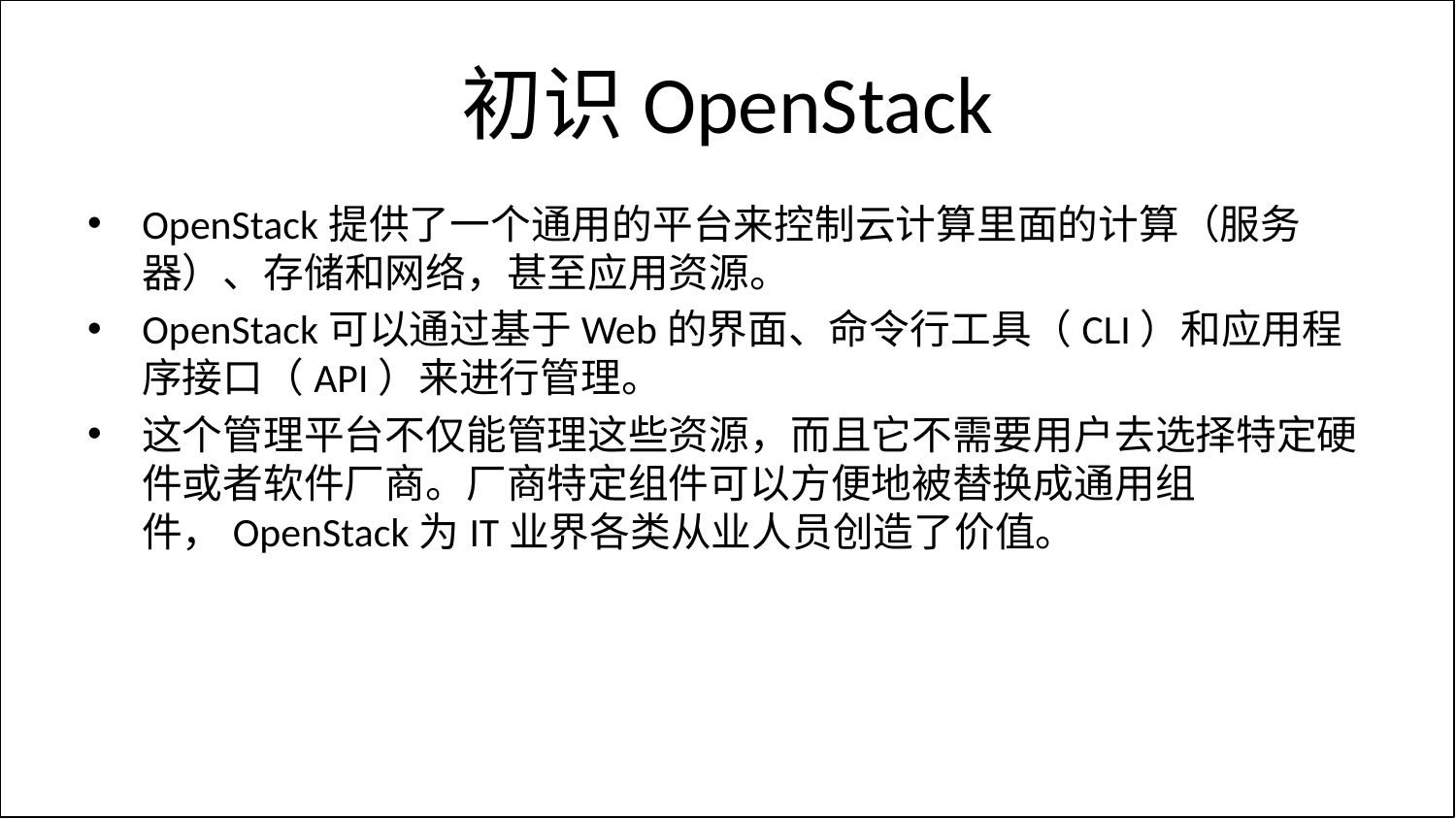

# 初识OpenStack
OpenStack提供了一个通用的平台来控制云计算里面的计算（服务器）、存储和网络，甚至应用资源。
OpenStack可以通过基于Web的界面、命令行工具（CLI）和应用程序接口（API）来进行管理。
这个管理平台不仅能管理这些资源，而且它不需要用户去选择特定硬件或者软件厂商。厂商特定组件可以方便地被替换成通用组件，OpenStack为IT业界各类从业人员创造了价值。